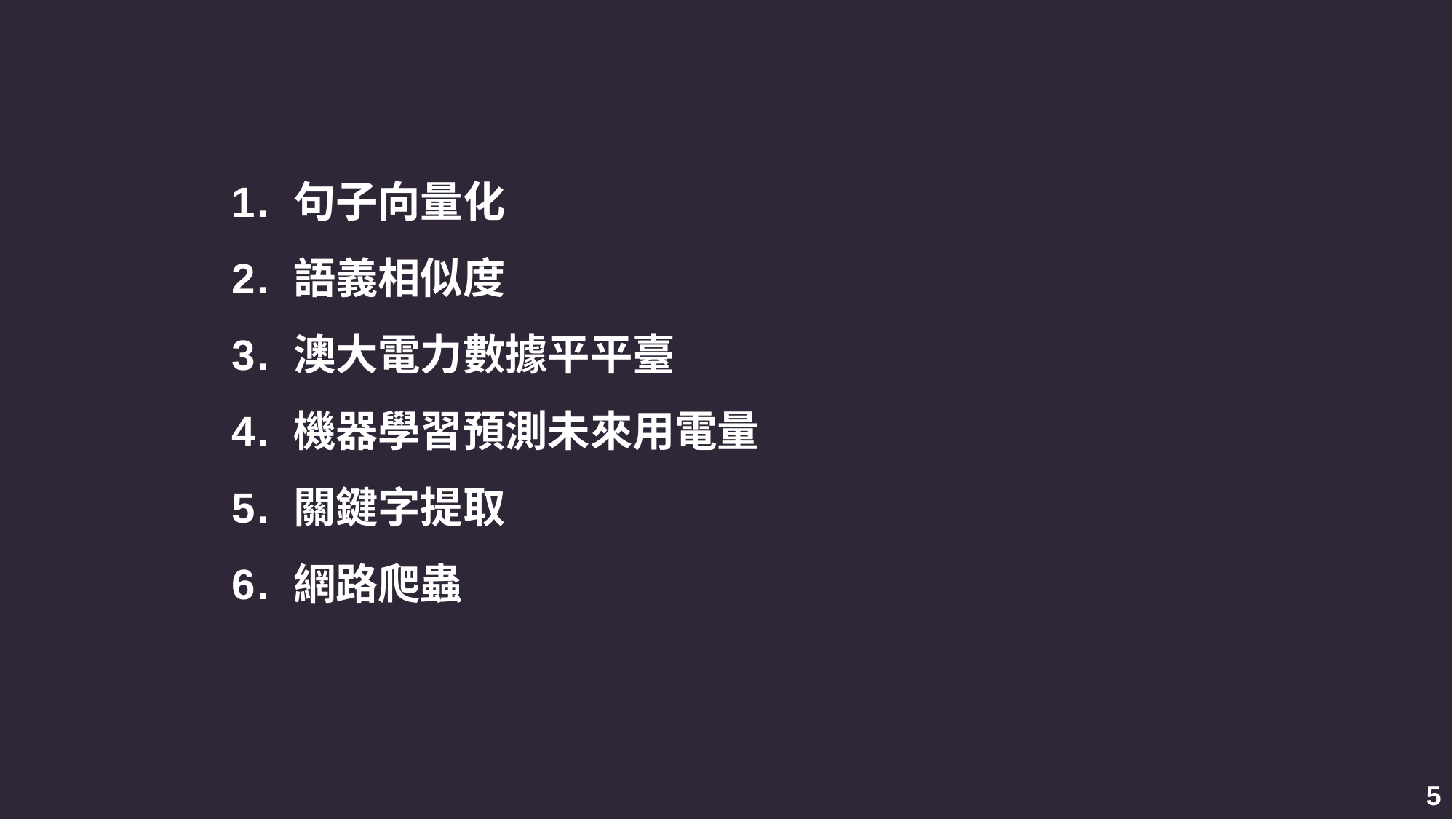

句子向量化
語義相似度
澳大電力數據平平臺
機器學習預測未來用電量
關鍵字提取
網路爬蟲
5